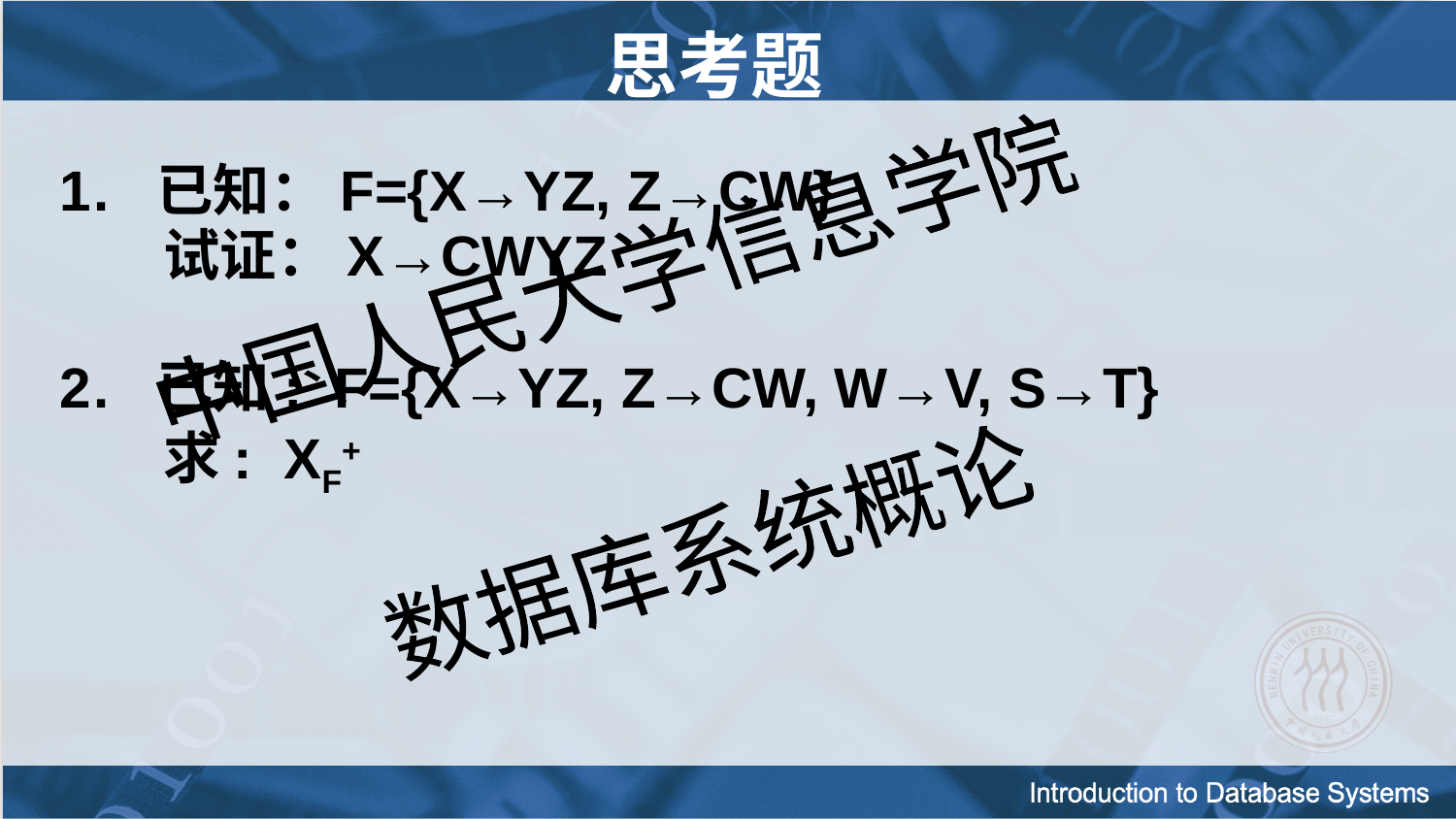

# 思考题
已知：F={X→YZ, Z→CW}
       试证：X→CWYZ

已知:  F={X→YZ, Z→CW, W→V, S→T}
       求:  XF+